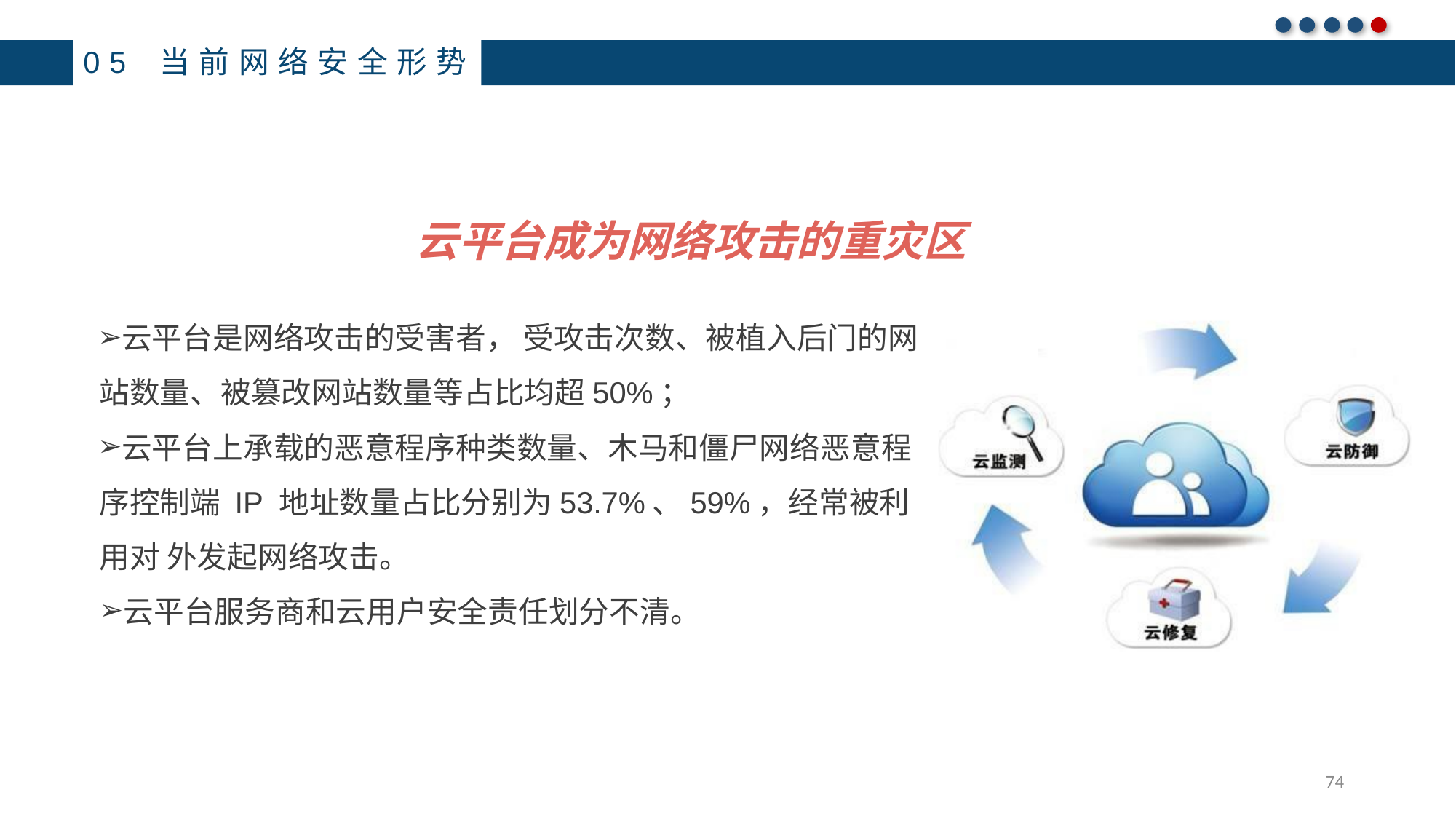

05 当前网络安全形势

云平台成为网络攻击的重灾区
云平台是网络攻击的受害者， 受攻击次数、被植入后门的网站数量、被篡改网站数量等占比均超50%；
云平台上承载的恶意程序种类数量、木马和僵尸网络恶意程 序控制端 IP 地址数量占比分别为53.7%、59%，经常被利用对 外发起网络攻击。
云平台服务商和云用户安全责任划分不清。

74